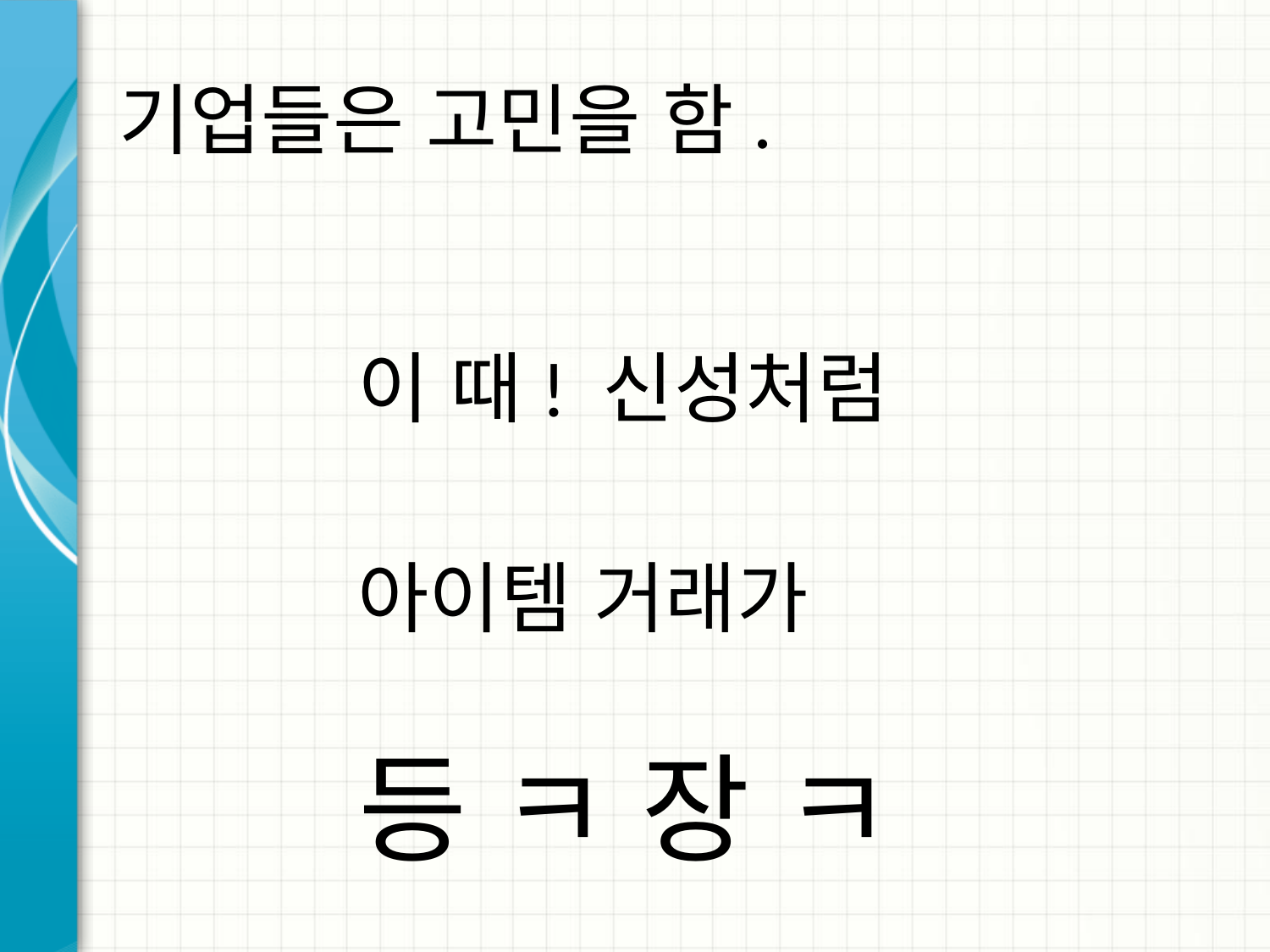

# 기업들은 고민을 함.
이 때! 신성처럼
아이템 거래가
등 ㅋ 장 ㅋ